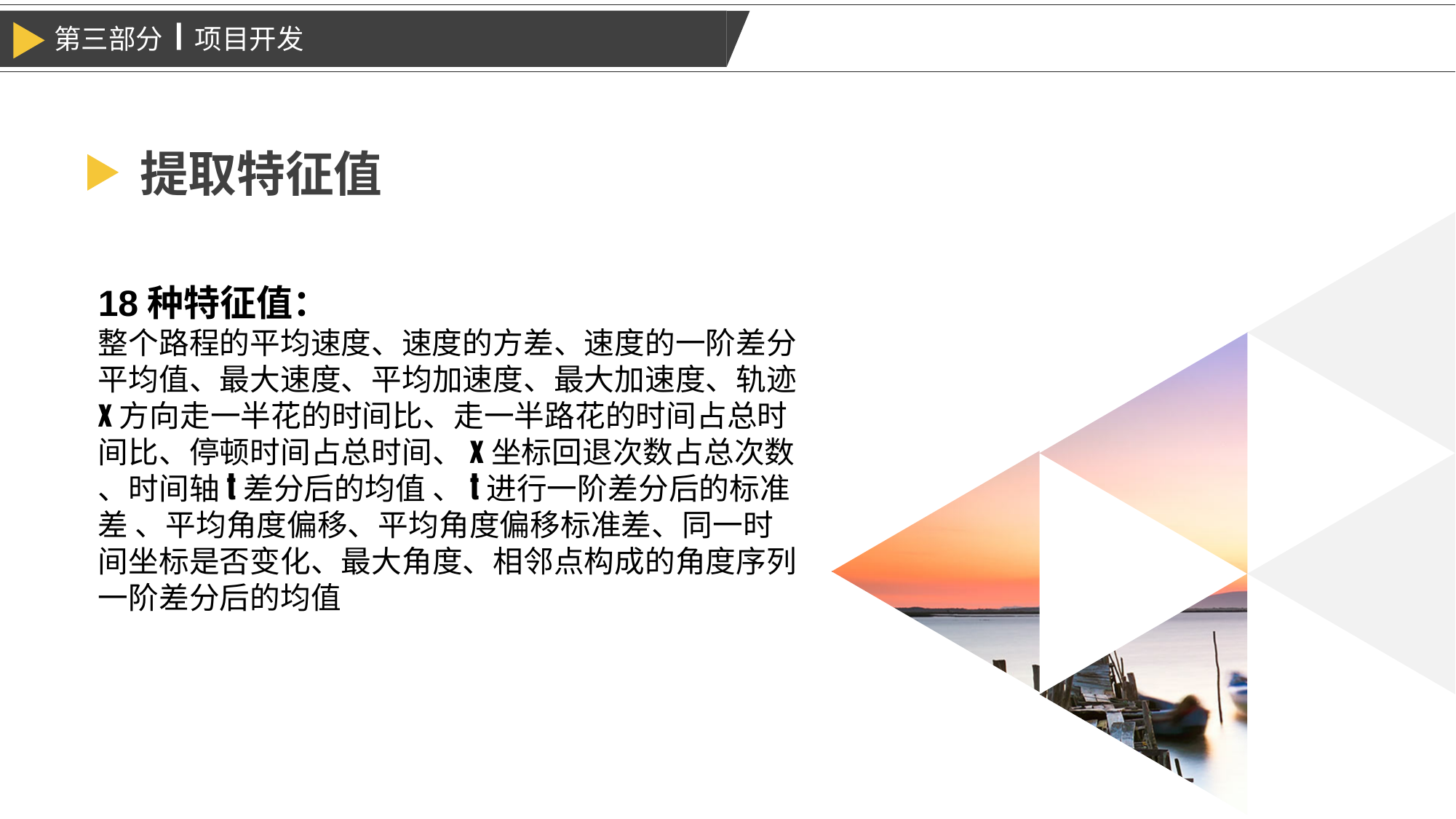

第三部分 | 项目开发

 提取特征值

18种特征值：
整个路程的平均速度、速度的方差、速度的一阶差分平均值、最大速度、平均加速度、最大加速度、轨迹x方向走一半花的时间比、走一半路花的时间占总时间比、停顿时间占总时间、x坐标回退次数占总次数 、时间轴t差分后的均值 、t进行一阶差分后的标准差 、平均角度偏移、平均角度偏移标准差、同一时间坐标是否变化、最大角度、相邻点构成的角度序列一阶差分后的均值